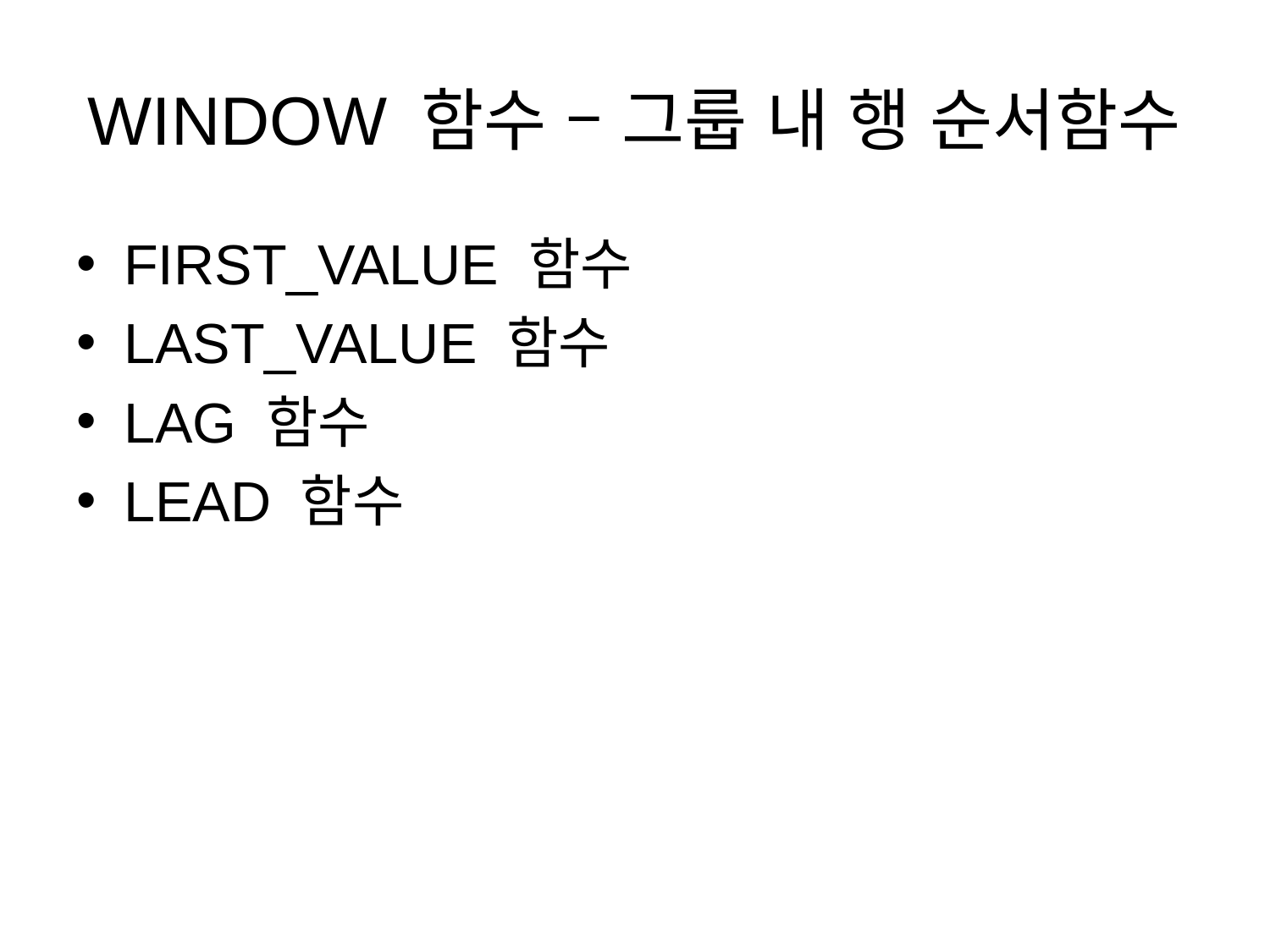

# WINDOW 함수 – 그룹 내 행 순서함수
FIRST_VALUE 함수
LAST_VALUE 함수
LAG 함수
LEAD 함수